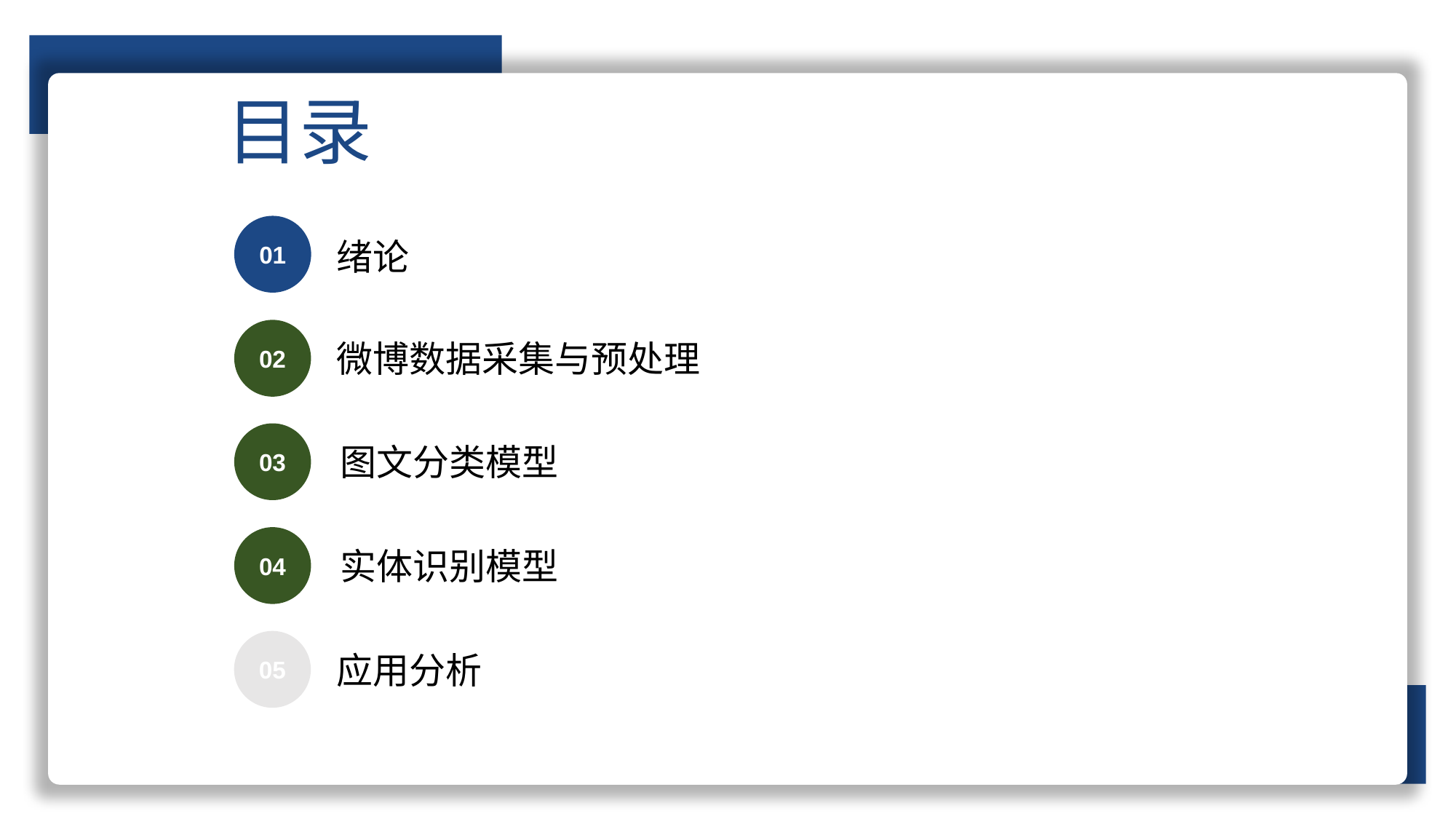

目录
01
绪论
02
微博数据采集与预处理
03
图文分类模型
04
实体识别模型
05
应用分析